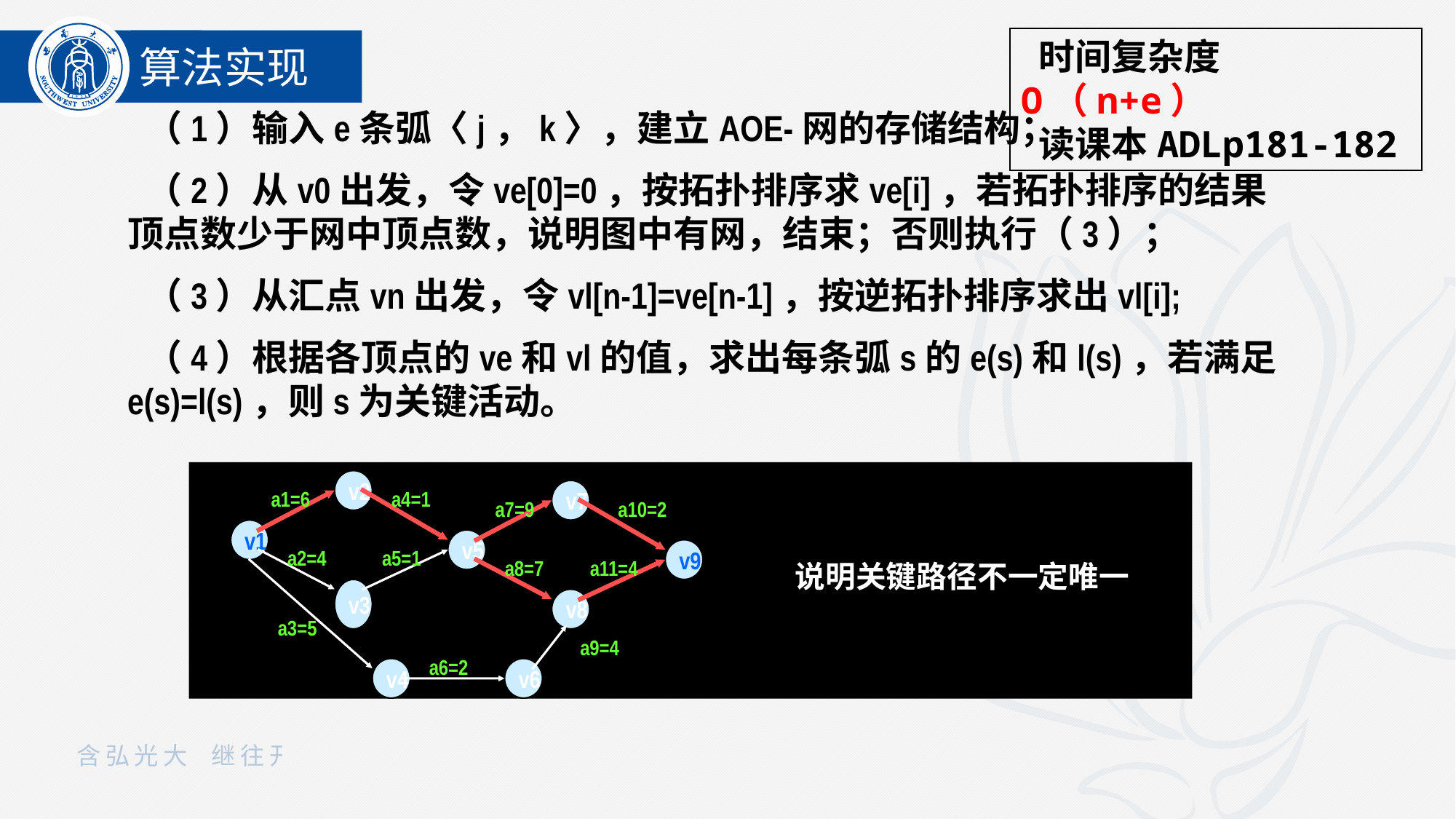

时间复杂度O（n+e）
读课本ADLp181-182
算法实现
（1）输入e条弧〈j，k〉，建立AOE-网的存储结构；
（2）从v0出发，令ve[0]=0，按拓扑排序求ve[i]，若拓扑排序的结果顶点数少于网中顶点数，说明图中有网，结束；否则执行（3）；
（3）从汇点vn出发，令vl[n-1]=ve[n-1]，按逆拓扑排序求出vl[i];
（4）根据各顶点的ve和vl的值，求出每条弧s的e(s)和l(s)，若满足e(s)=l(s)，则s为关键活动。

v2

a1=6
a4=1
v7

a7=9
a10=2

v1
v5
a2=4
a5=1
v9

a8=7
a11=4

v3
v8
a3=5

a9=4
a6=2
v4
v6

说明关键路径不一定唯一